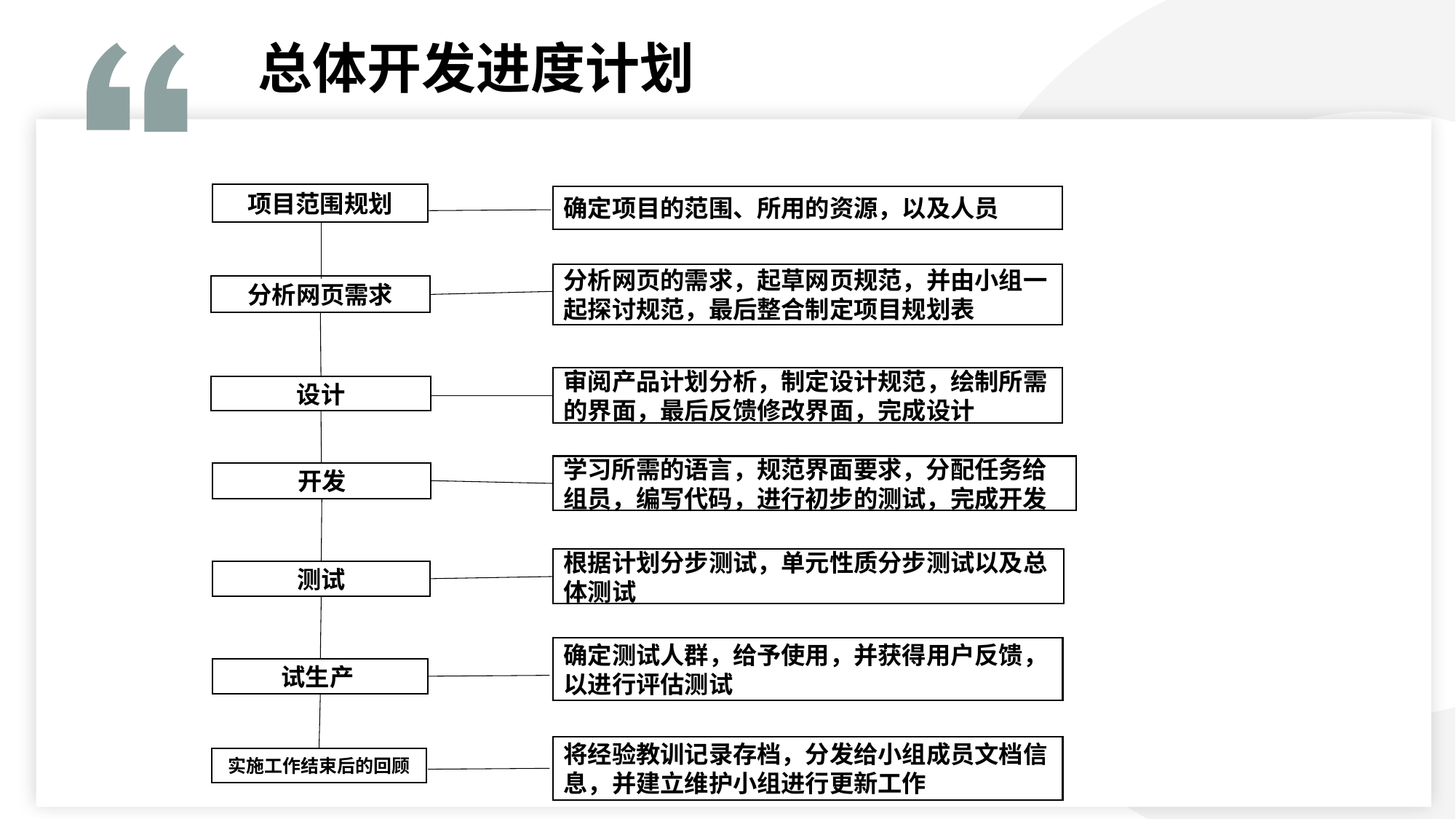

总体开发进度计划

项目范围规划
确定项目的范围、所用的资源，以及人员
分析网页的需求，起草网页规范，并由小组一起探讨规范，最后整合制定项目规划表
分析网页需求
审阅产品计划分析，制定设计规范，绘制所需的界面，最后反馈修改界面，完成设计
设计
学习所需的语言，规范界面要求，分配任务给组员，编写代码，进行初步的测试，完成开发
开发
根据计划分步测试，单元性质分步测试以及总体测试
测试
确定测试人群，给予使用，并获得用户反馈，以进行评估测试
试生产
将经验教训记录存档，分发给小组成员文档信息，并建立维护小组进行更新工作
实施工作结束后的回顾